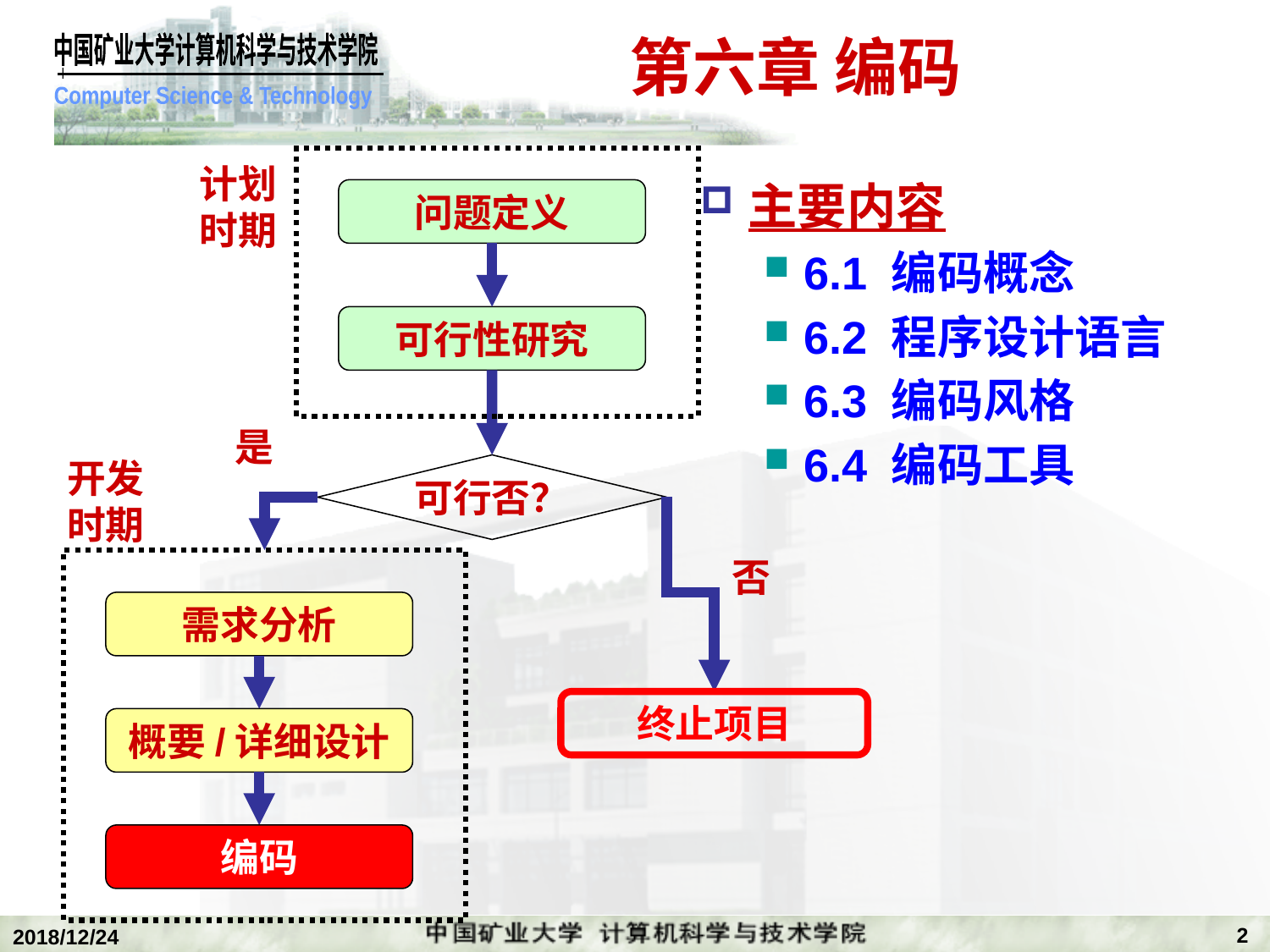

# 第六章 编码
计划
时期

主要内容
6.1 编码概念
6.2 程序设计语言
6.3 编码风格
6.4 编码工具
问题定义
可行性研究
是
开发
时期
可行否？
否

需求分析
终止项目
概要/详细设计
编码
2
2018/12/24